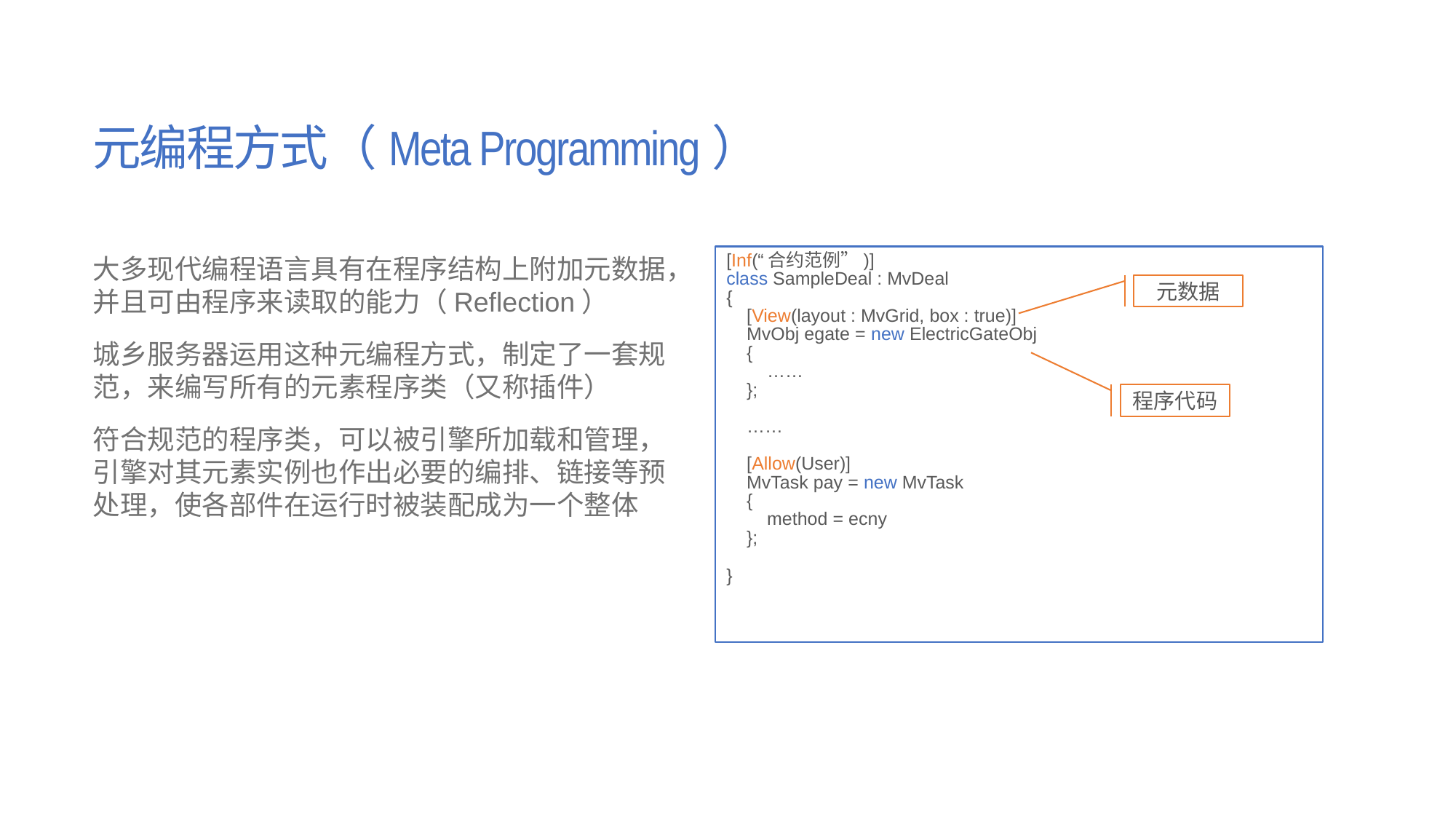

# 元编程方式（Meta Programming）
大多现代编程语言具有在程序结构上附加元数据，并且可由程序来读取的能力（Reflection）
城乡服务器运用这种元编程方式，制定了一套规范，来编写所有的元素程序类（又称插件）
符合规范的程序类，可以被引擎所加载和管理，引擎对其元素实例也作出必要的编排、链接等预处理，使各部件在运行时被装配成为一个整体
[Inf(“合约范例”)]
class SampleDeal : MvDeal
{
    [View(layout : MvGrid, box : true)]
    MvObj egate = new ElectricGateObj
    {
        ……
    };
    ……
    [Allow(User)]
    MvTask pay = new MvTask
    {
        method = ecny
    };
}
元数据
程序代码